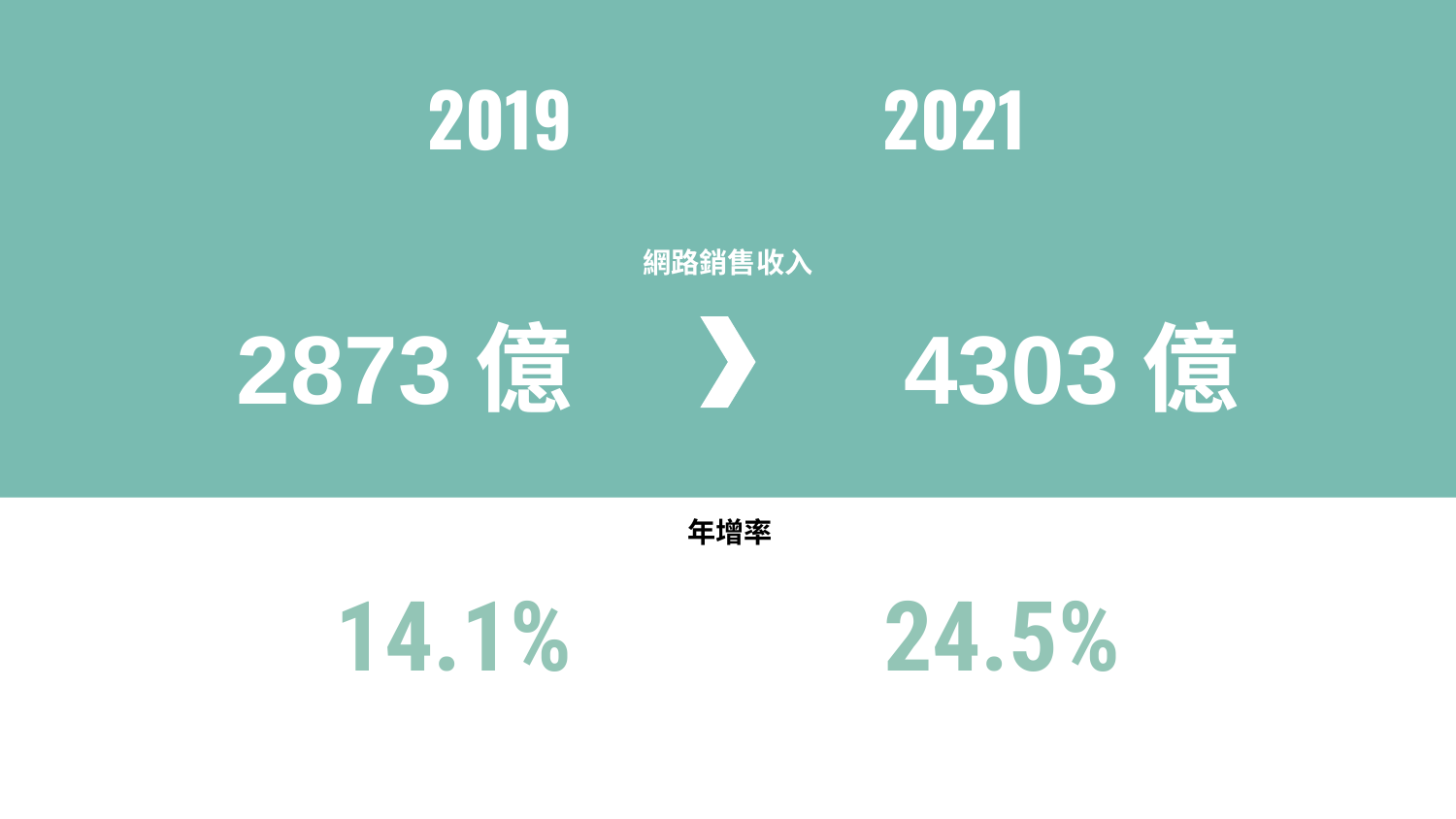

2019
2021
網路銷售收入

2873億
4303億

年增率

14.1%
24.5%